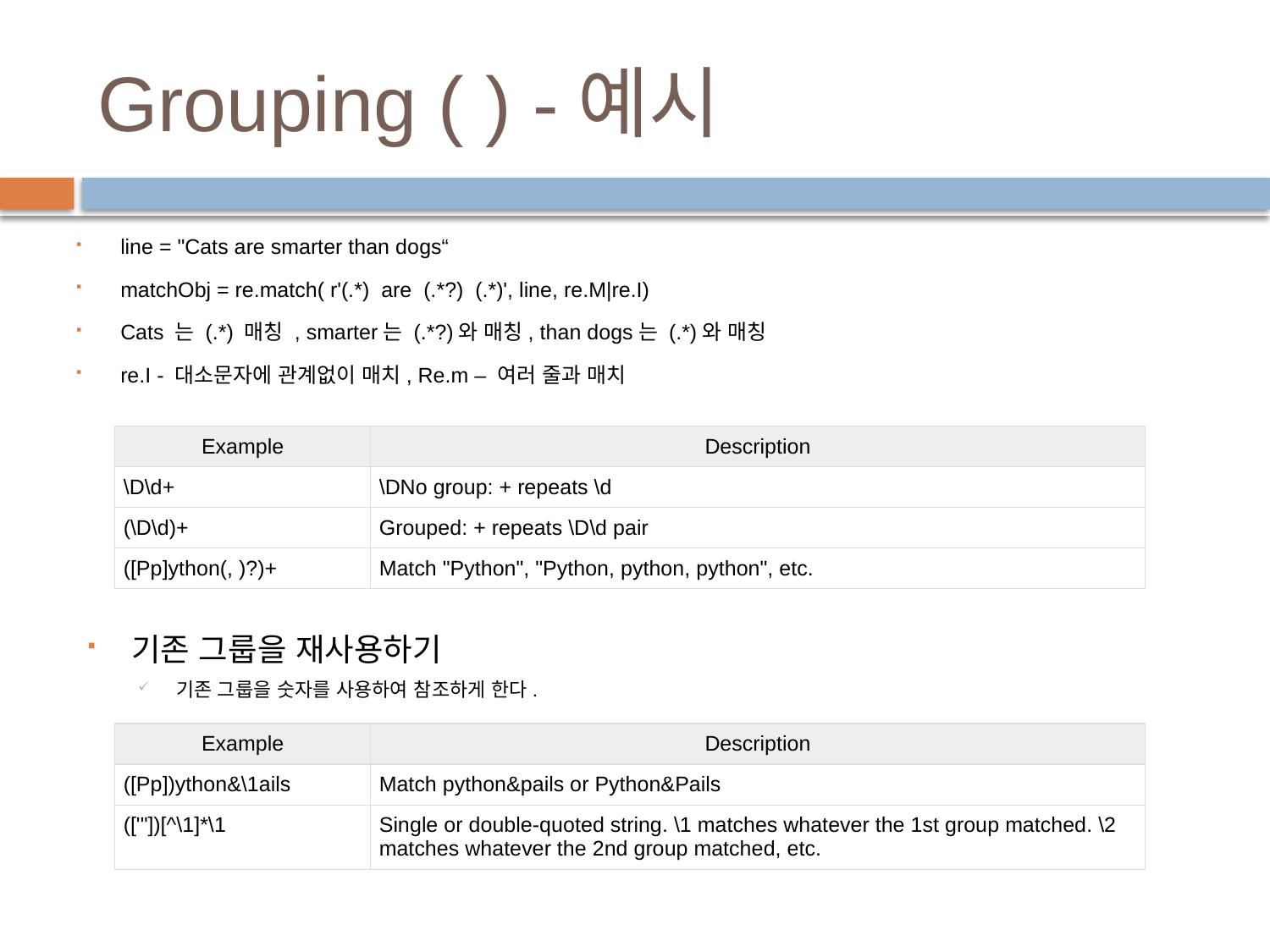

# Grouping ( ) -예시
line = "Cats are smarter than dogs“
matchObj = re.match( r'(.*)  are  (.*?)  (.*)', line, re.M|re.I)
Cats 는 (.*) 매칭 , smarter는 (.*?)와 매칭, than dogs는 (.*)와 매칭
re.I - 대소문자에 관계없이 매치, Re.m – 여러 줄과 매치

| Example | Description |
| --- | --- |
| \D\d+ | \DNo group: + repeats \d |
| (\D\d)+ | Grouped: + repeats \D\d pair |
| ([Pp]ython(, )?)+ | Match "Python", "Python, python, python", etc. |
기존 그룹을 재사용하기
기존 그룹을 숫자를 사용하여 참조하게 한다.
| Example | Description |
| --- | --- |
| ([Pp])ython&\1ails | Match python&pails or Python&Pails |
| (['"])[^\1]\*\1 | Single or double-quoted string. \1 matches whatever the 1st group matched. \2 matches whatever the 2nd group matched, etc. |